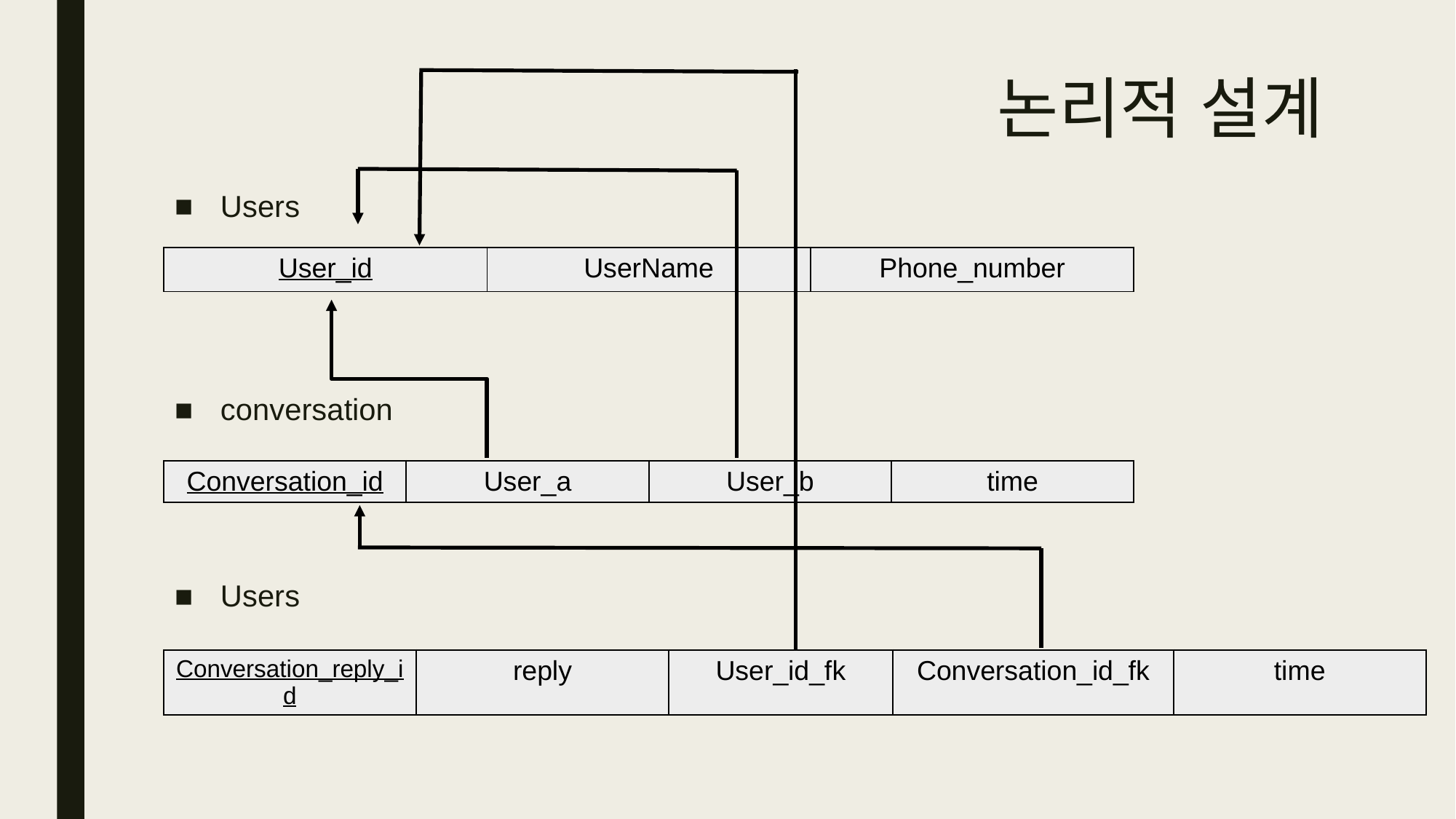

# 논리적 설계
Users
| User\_id | UserName | Phone\_number |
| --- | --- | --- |
conversation
| Conversation\_id | User\_a | User\_b | time |
| --- | --- | --- | --- |
Users
| Conversation\_reply\_id | reply | User\_id\_fk | Conversation\_id\_fk | time |
| --- | --- | --- | --- | --- |